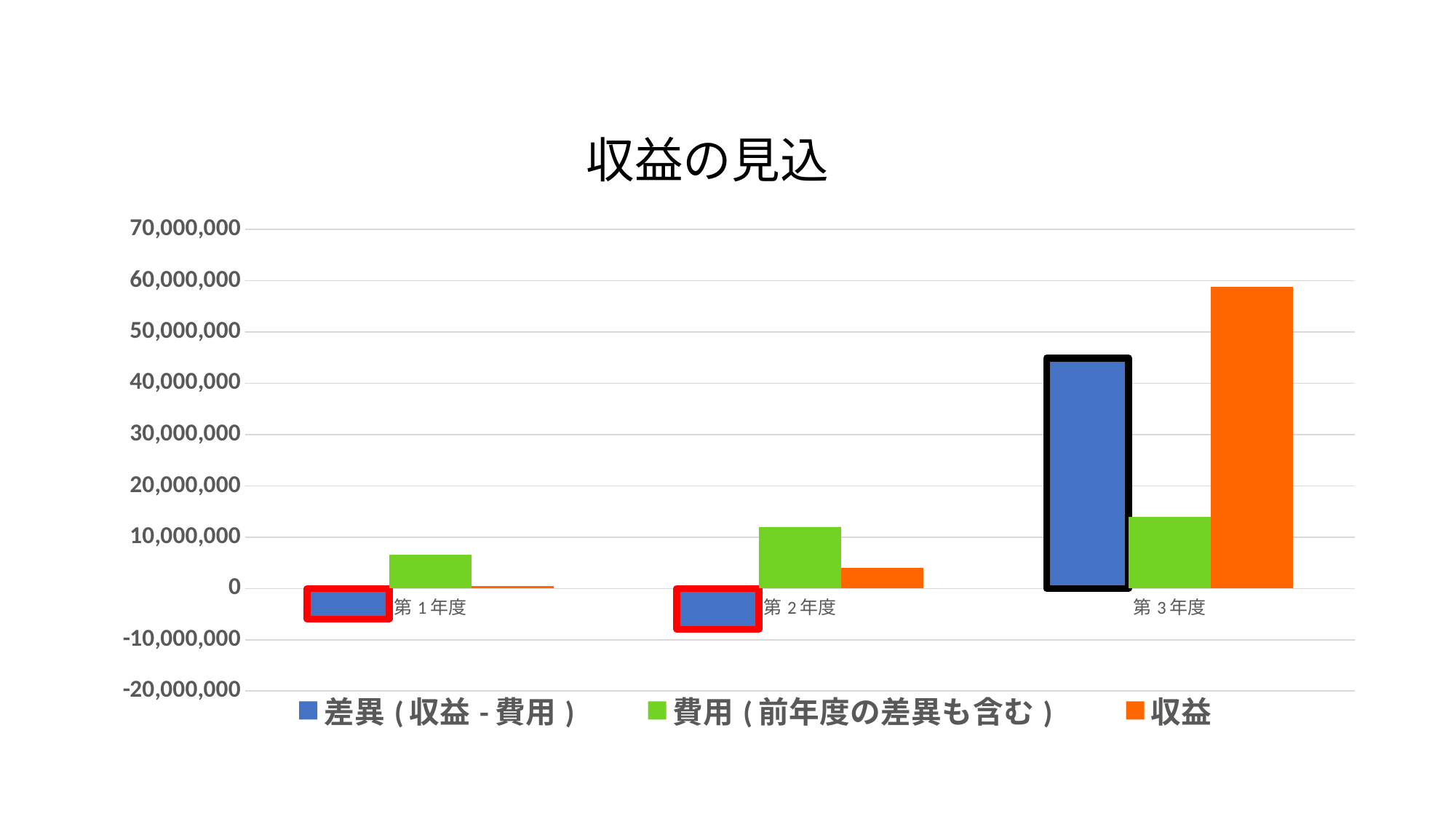

### Chart

| Category | 差異(収益-費用) | 費用(前年度の差異も含む) | 収益 |
|---|---|---|---|
| 第1年度 | -5959500.0 | 6500000.0 | 540500.0 |
| 第2年度 | -7934500.0 | 11959500.0 | 4025000.0 |
| 第3年度 | 44905500.0 | 13934500.0 | 58840000.0 |
# 収益の見込